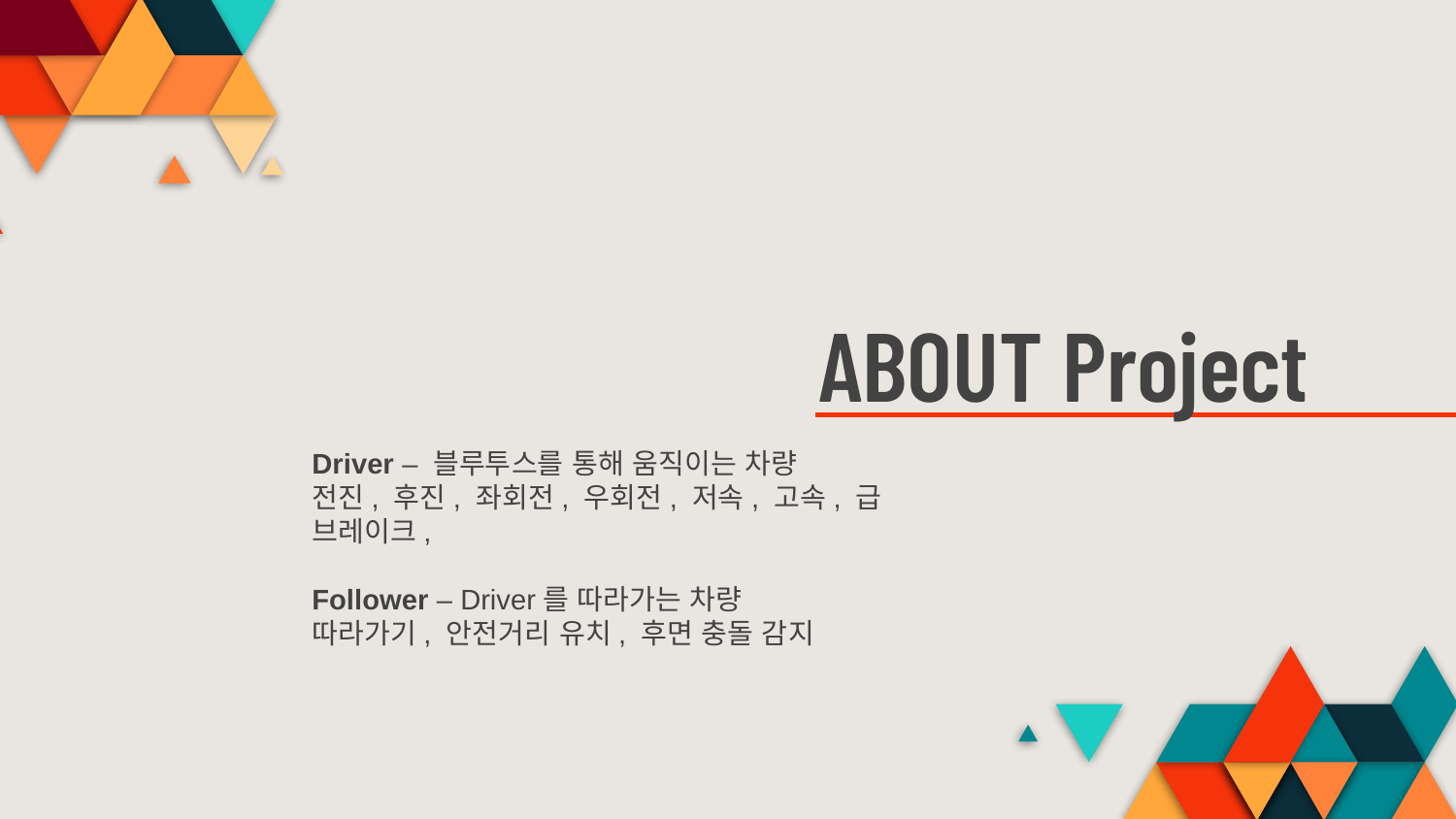

# ABOUT Project
Driver – 블루투스를 통해 움직이는 차량
전진, 후진, 좌회전, 우회전, 저속, 고속, 급 브레이크,

Follower – Driver를 따라가는 차량
따라가기, 안전거리 유치, 후면 충돌 감지